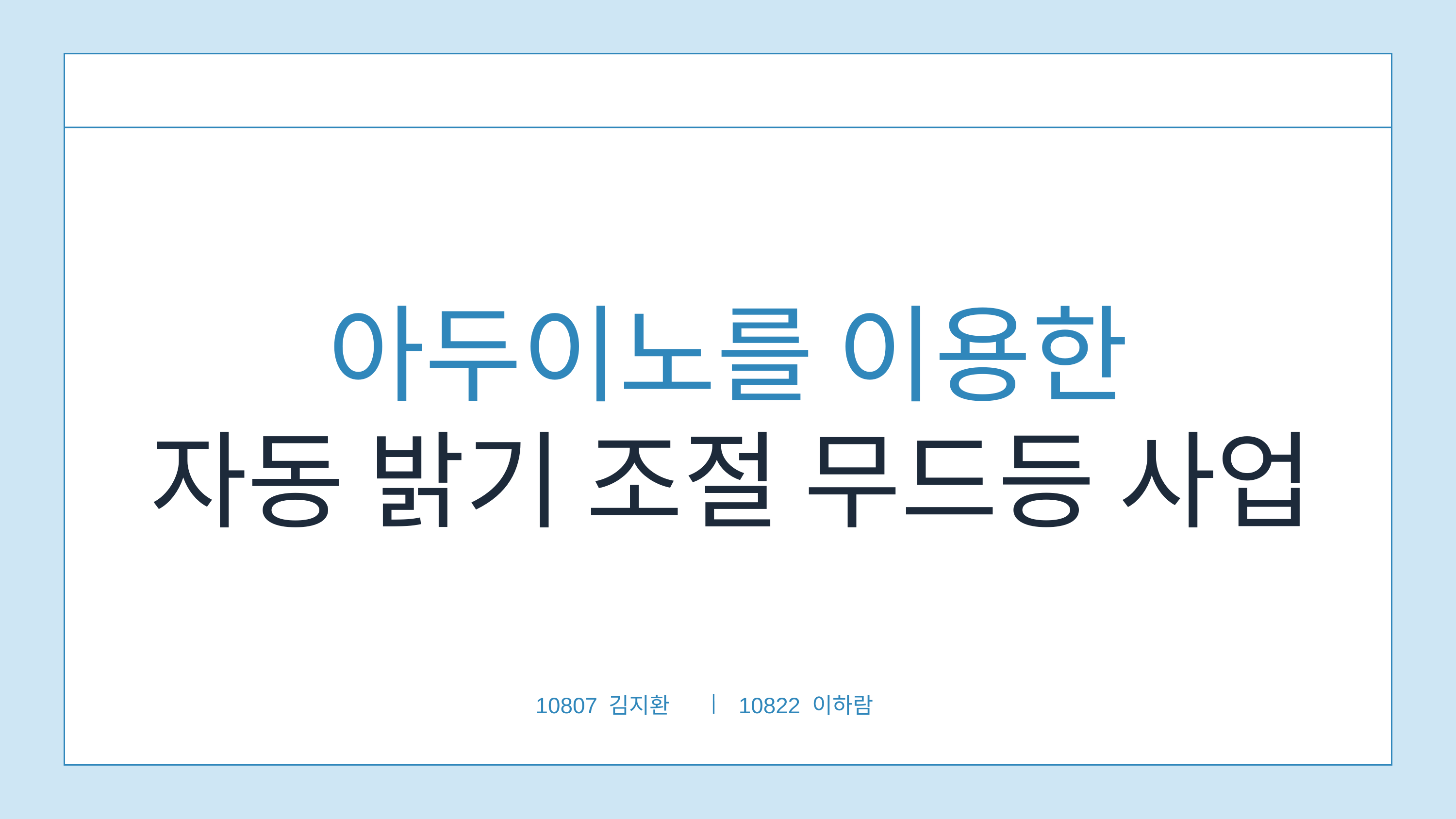

아두이노를 이용한
자동 밝기 조절 무드등 사업
10807 김지환
10822 이하람